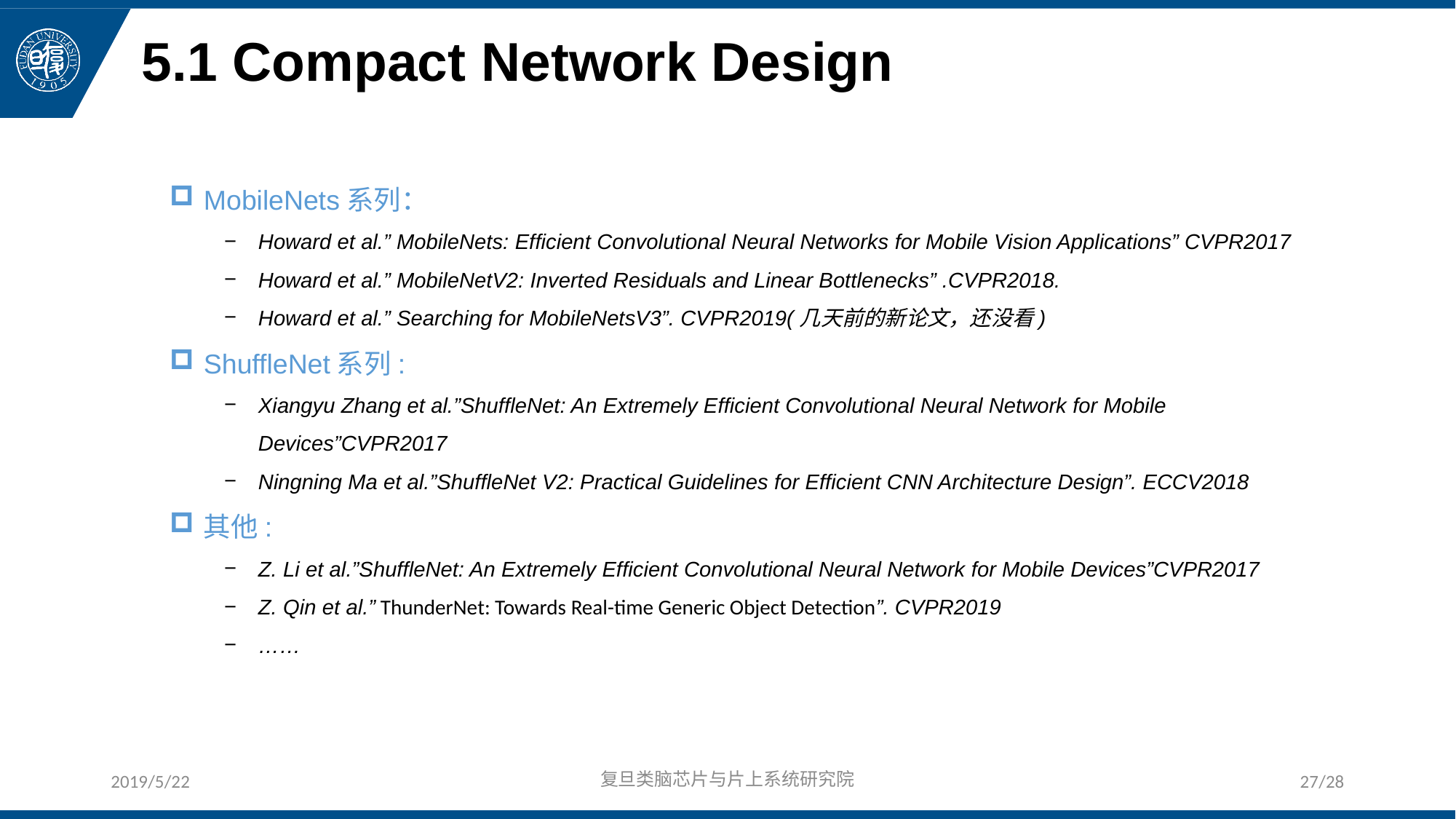

# 5.1 Compact Network Design
MobileNets系列：
Howard et al.” MobileNets: Efficient Convolutional Neural Networks for Mobile Vision Applications” CVPR2017
Howard et al.” MobileNetV2: Inverted Residuals and Linear Bottlenecks” .CVPR2018.
Howard et al.” Searching for MobileNetsV3”. CVPR2019(几天前的新论文，还没看)
ShuffleNet系列:
Xiangyu Zhang et al.”ShuffleNet: An Extremely Efficient Convolutional Neural Network for Mobile Devices”CVPR2017
Ningning Ma et al.”ShuffleNet V2: Practical Guidelines for Efficient CNN Architecture Design”. ECCV2018
其他:
Z. Li et al.”ShuffleNet: An Extremely Efficient Convolutional Neural Network for Mobile Devices”CVPR2017
Z. Qin et al.” ThunderNet: Towards Real-time Generic Object Detection”. CVPR2019
……

2019/5/22
复旦类脑芯片与片上系统研究院
27/28